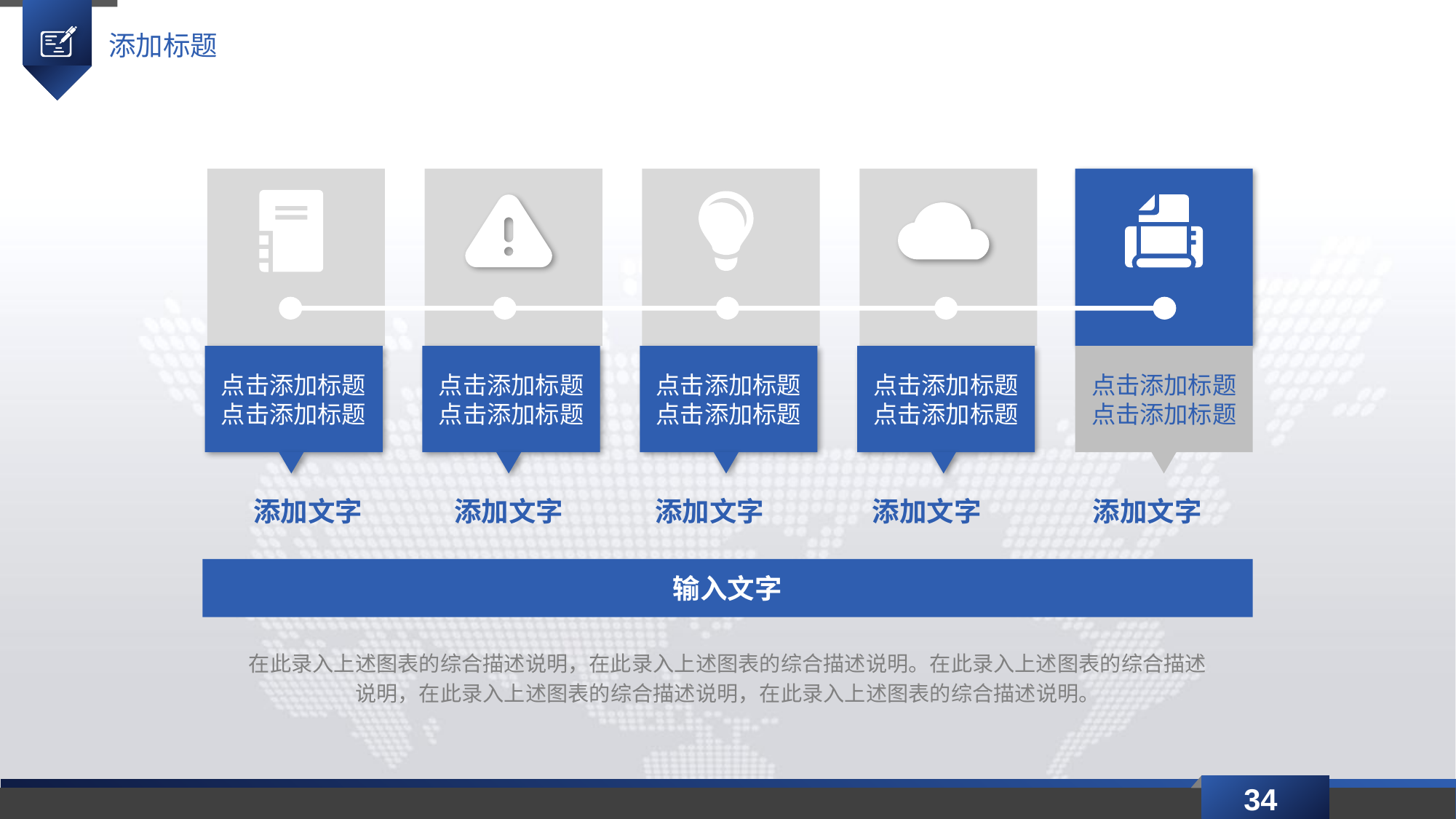

添加标题

点击添加标题
点击添加标题
点击添加标题
点击添加标题
点击添加标题
点击添加标题
点击添加标题
点击添加标题
点击添加标题
点击添加标题

添加文字
添加文字
添加文字
添加文字
添加文字
输入文字
在此录入上述图表的综合描述说明，在此录入上述图表的综合描述说明。在此录入上述图表的综合描述说明，在此录入上述图表的综合描述说明，在此录入上述图表的综合描述说明。

34

延时符